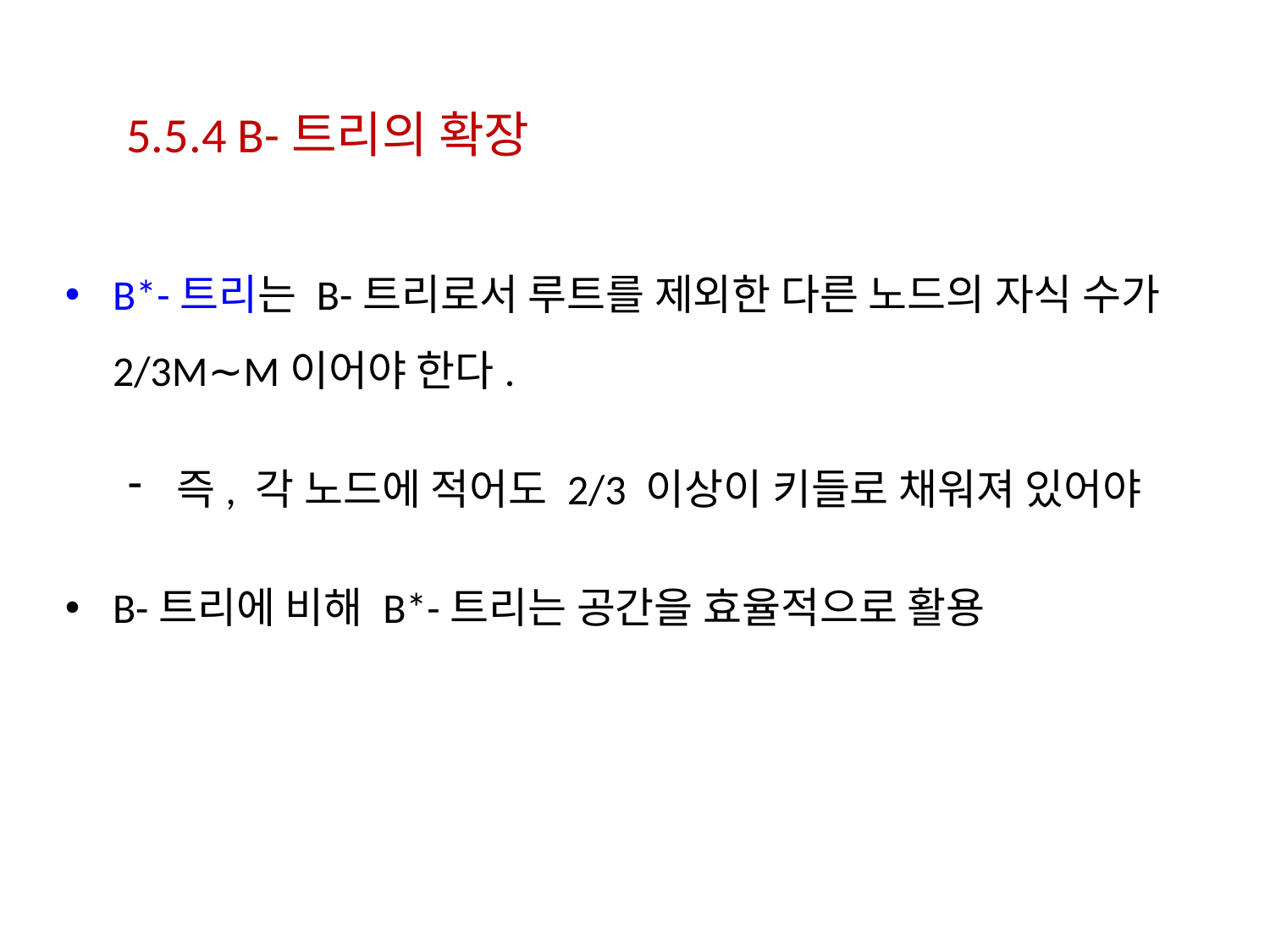

5.5.4 B-트리의 확장
B*-트리는 B-트리로서 루트를 제외한 다른 노드의 자식 수가 2/3M∼M이어야 한다.
즉, 각 노드에 적어도 2/3 이상이 키들로 채워져 있어야
B-트리에 비해 B*-트리는 공간을 효율적으로 활용